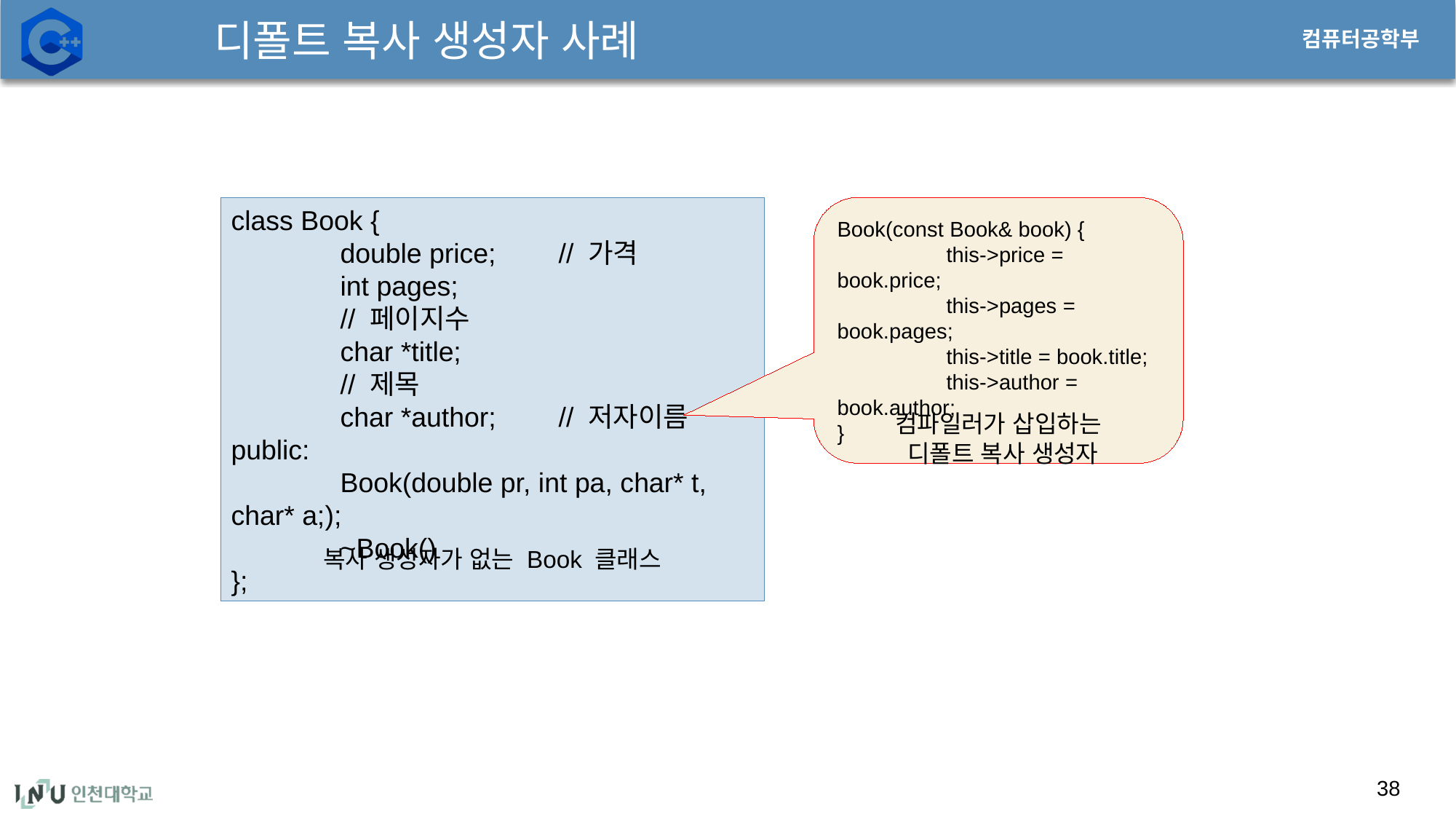

# 디폴트 복사 생성자 사례
class Book {
	double price; 	// 가격
	int pages;		 	// 페이지수
	char *title; 			// 제목
	char *author; 	// 저자이름
public:
	Book(double pr, int pa, char* t, char* a;);
	~Book()
};
Book(const Book& book) {
	this->price = book.price;
	this->pages = book.pages;
	this->title = book.title;
	this->author = book.author;
}
컴파일러가 삽입하는
 디폴트 복사 생성자
복사 생성자가 없는 Book 클래스